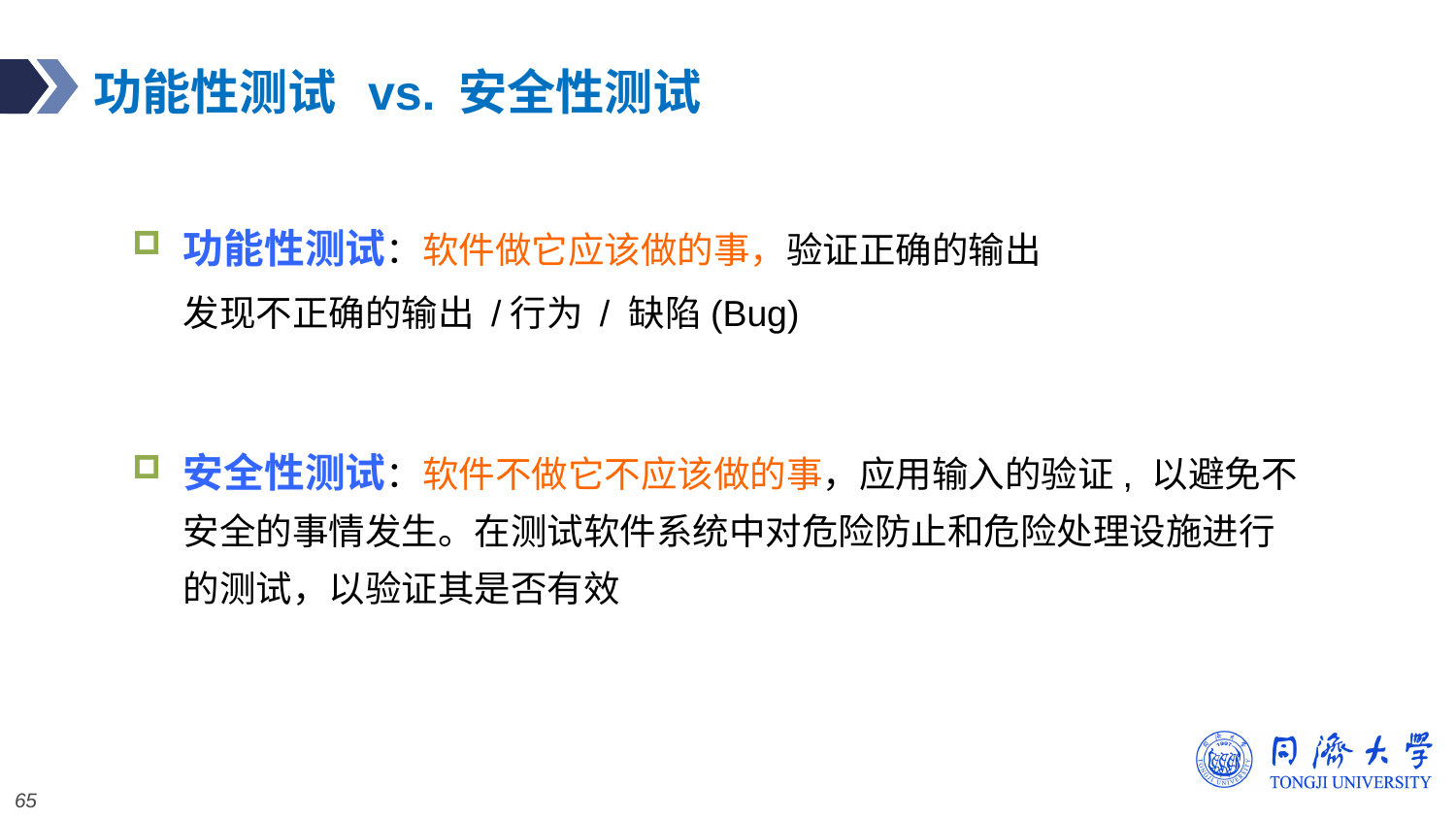

# 功能性测试  vs. 安全性测试
功能性测试：软件做它应该做的事，验证正确的输出
发现不正确的输出 /行为 / 缺陷(Bug)

安全性测试：软件不做它不应该做的事，应用输入的验证, 以避免不安全的事情发生。在测试软件系统中对危险防止和危险处理设施进行的测试，以验证其是否有效
65